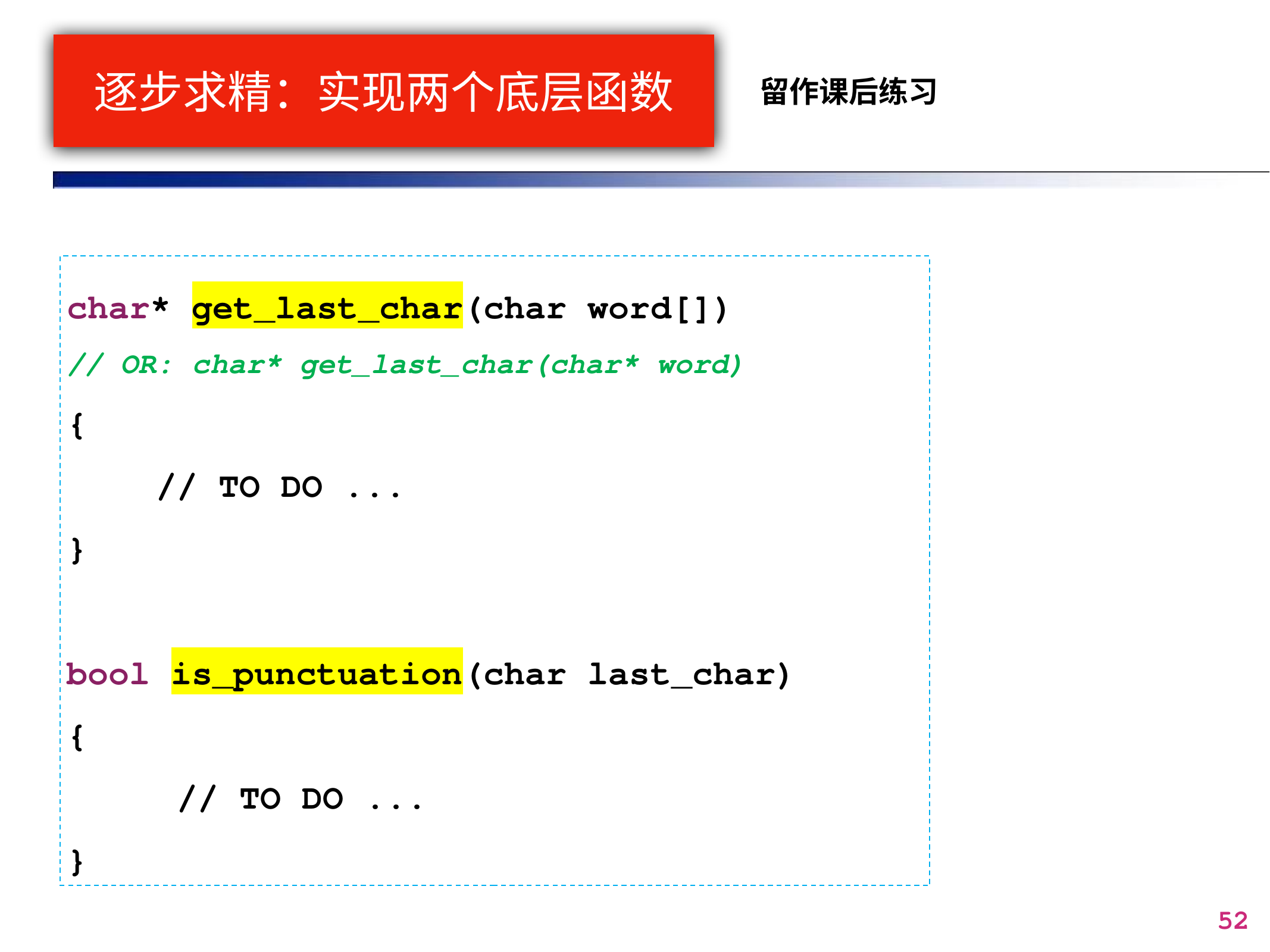

# 逐步求精：实现两个底层函数
留作课后练习
char* get_last_char(char word[])
// OR: char* get_last_char(char* word)
{
	// TO DO ...
}

bool is_punctuation(char last_char)
{
	 // TO DO ...
}
52